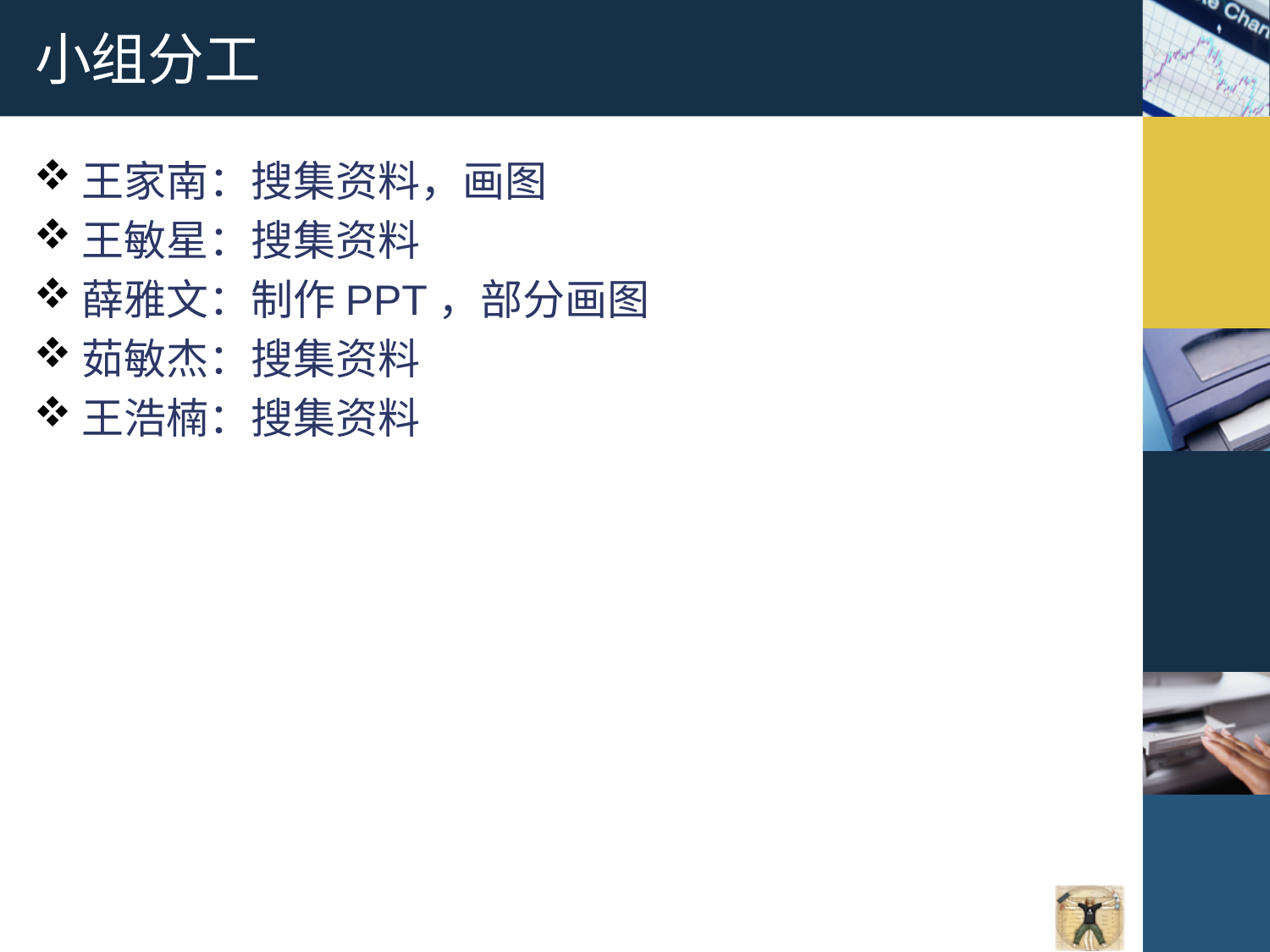

# 小组分工
王家南：搜集资料，画图
王敏星：搜集资料
薛雅文：制作PPT，部分画图
茹敏杰：搜集资料
王浩楠：搜集资料